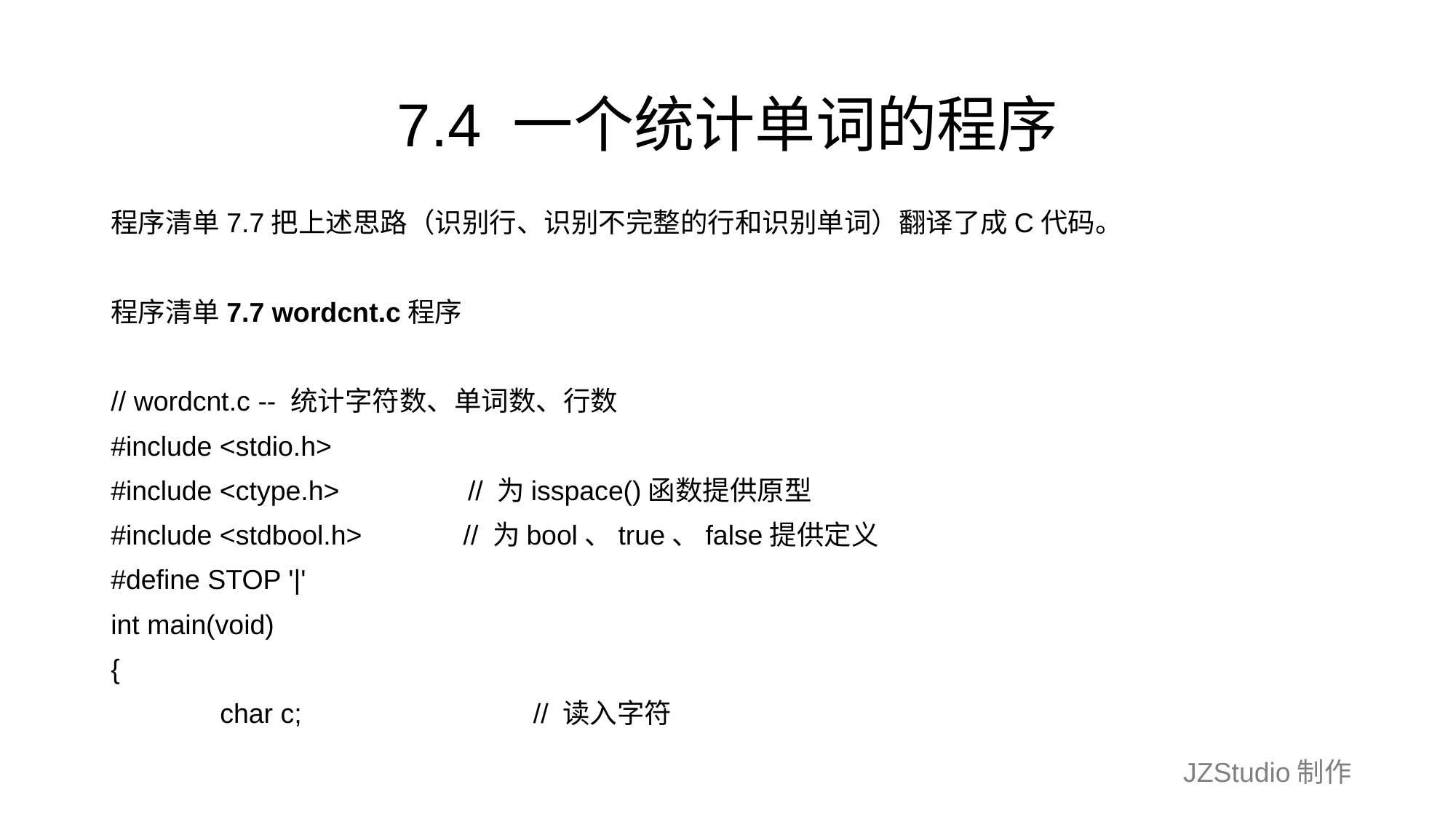

# 7.4 一个统计单词的程序
程序清单7.7把上述思路（识别行、识别不完整的行和识别单词）翻译了成C代码。

程序清单7.7 wordcnt.c程序

// wordcnt.c -- 统计字符数、单词数、行数
#include <stdio.h>
#include <ctype.h>　　　　 // 为isspace()函数提供原型
#include <stdbool.h>　　　 // 为bool、true、false提供定义
#define STOP '|'
int main(void)
{
	char c;　　　　　　　　// 读入字符